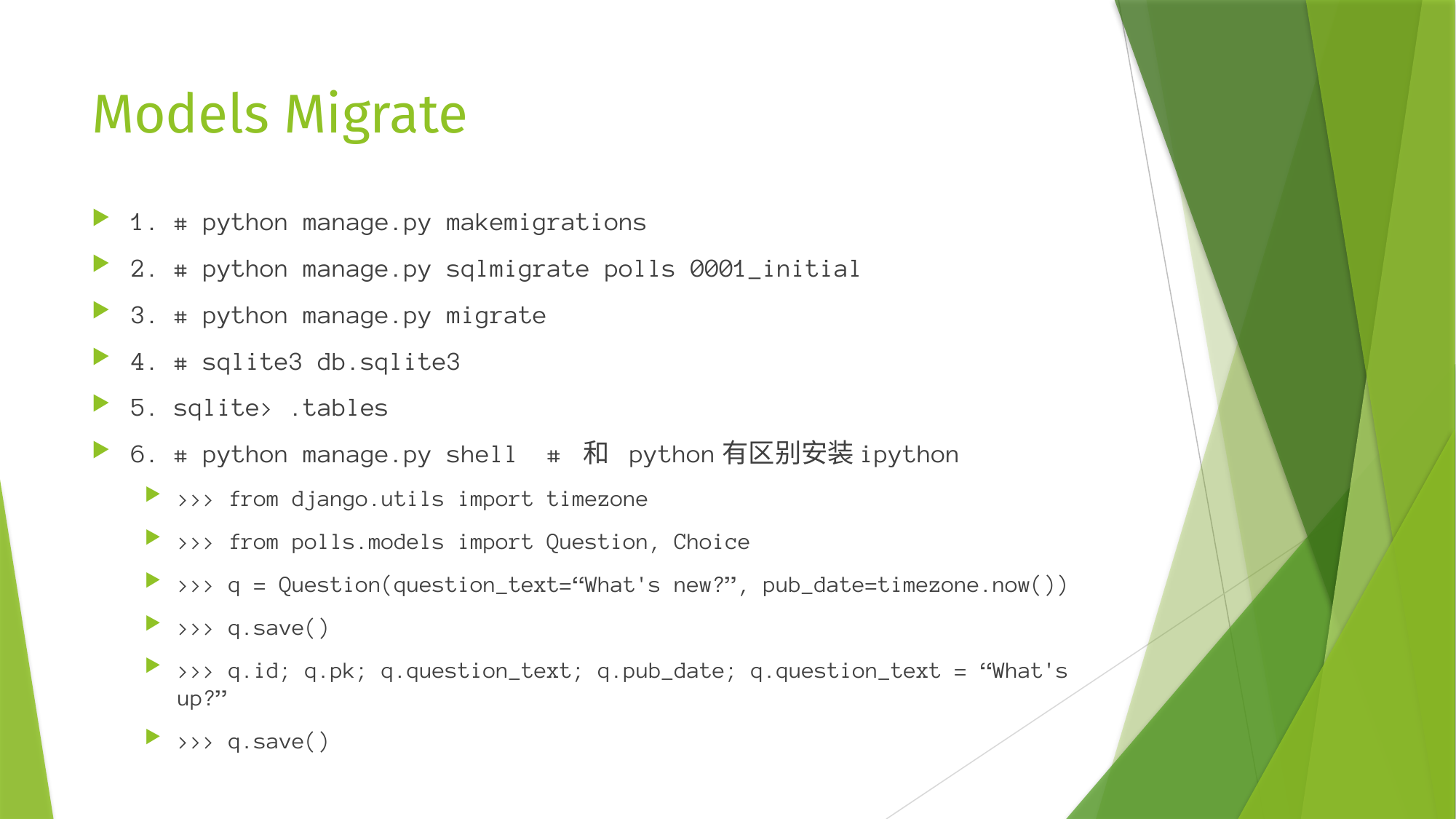

# Models Migrate
1. # python manage.py makemigrations
2. # python manage.py sqlmigrate polls 0001_initial
3. # python manage.py migrate
4. # sqlite3 db.sqlite3
5. sqlite> .tables
6. # python manage.py shell  # 和 python有区别安装ipython
>>> from django.utils import timezone
>>> from polls.models import Question, Choice
>>> q = Question(question_text=“What's new?”, pub_date=timezone.now())
>>> q.save()
>>> q.id; q.pk; q.question_text; q.pub_date; q.question_text = “What's up?”
>>> q.save()